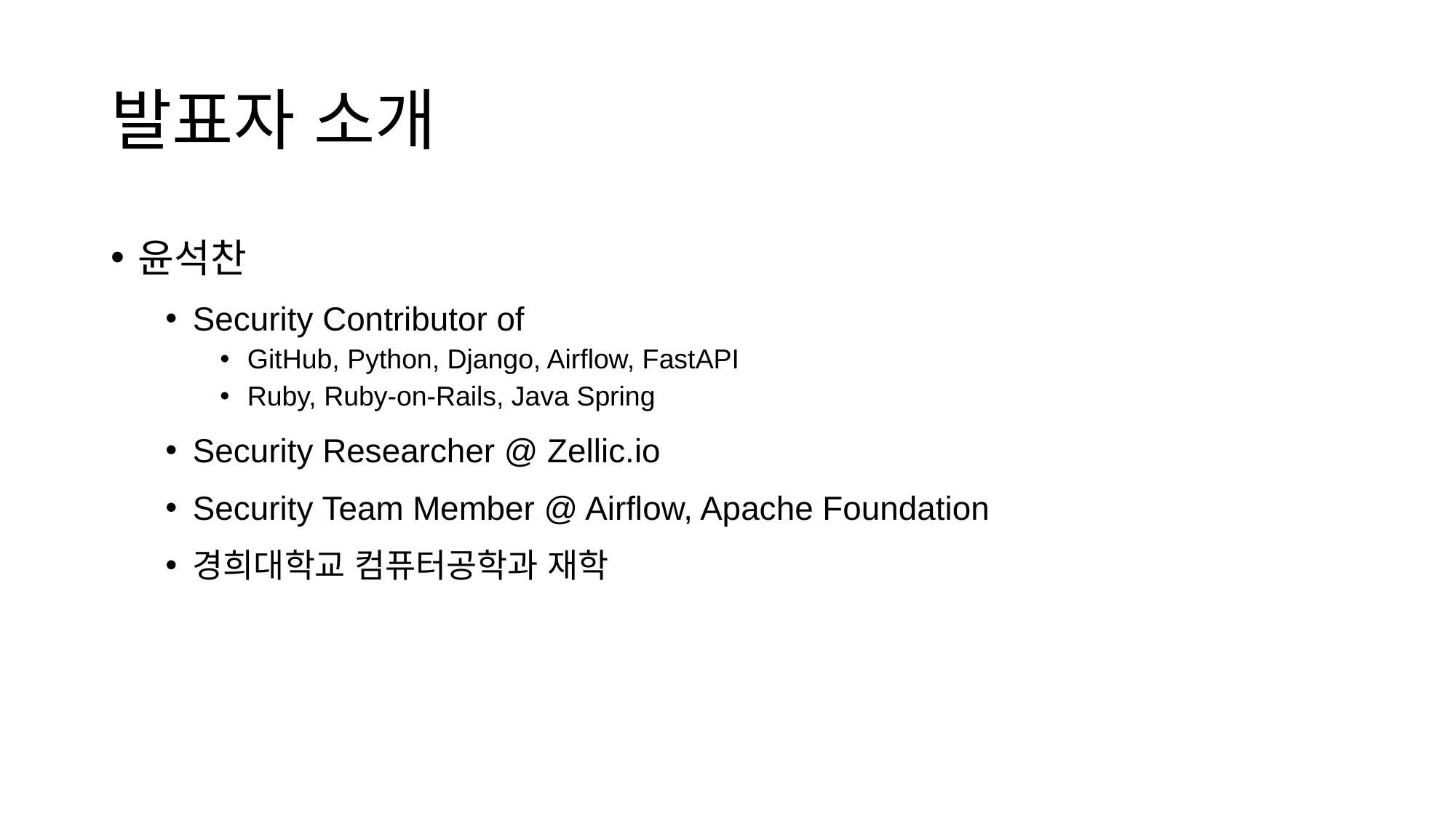

# 발표자 소개
윤석찬
Security Contributor of
GitHub, Python, Django, Airflow, FastAPI
Ruby, Ruby-on-Rails, Java Spring
Security Researcher @ Zellic.io
Security Team Member @ Airflow, Apache Foundation
경희대학교 컴퓨터공학과 재학